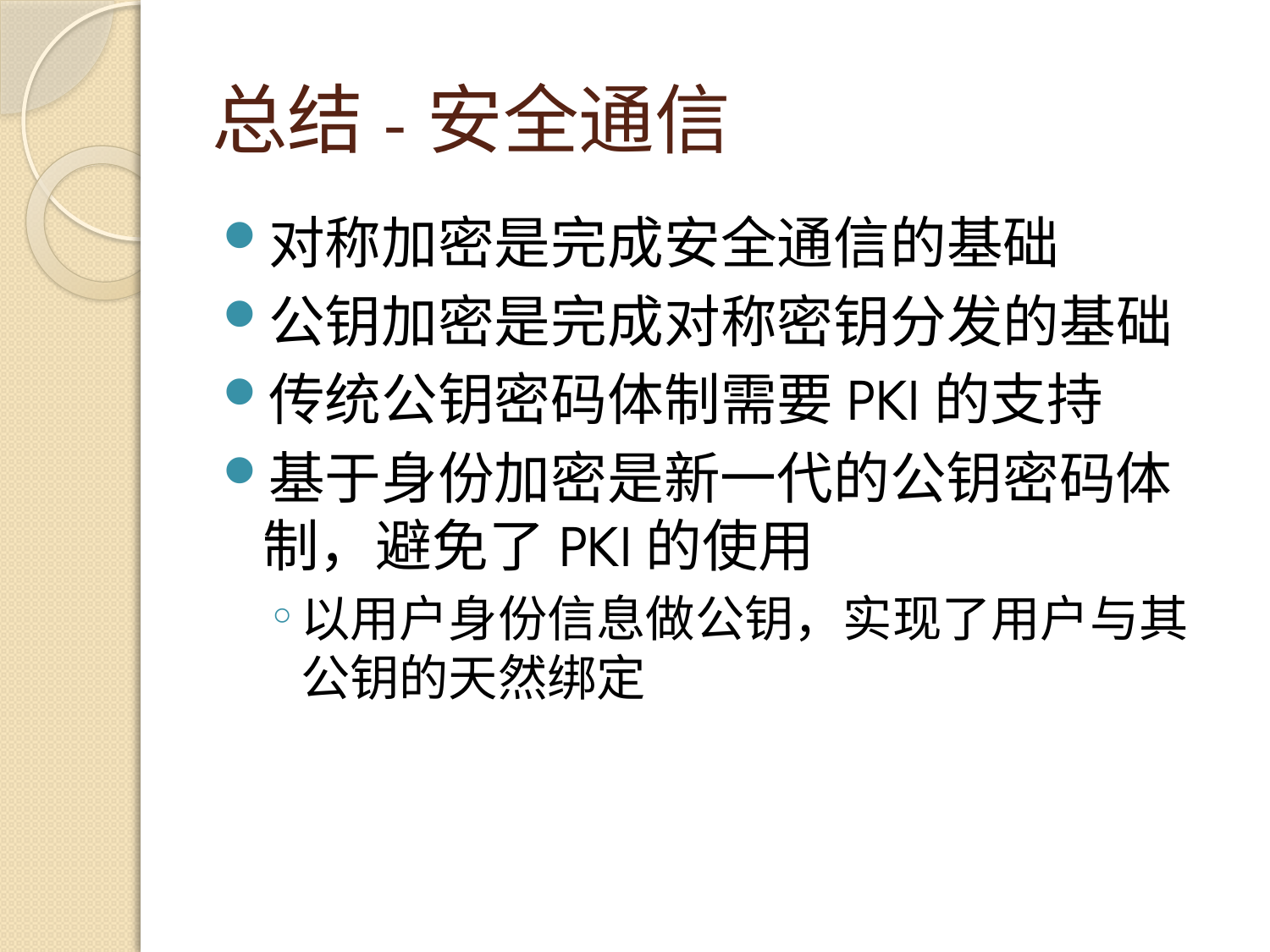

# 总结-安全通信
对称加密是完成安全通信的基础
公钥加密是完成对称密钥分发的基础
传统公钥密码体制需要PKI的支持
基于身份加密是新一代的公钥密码体制，避免了PKI的使用
以用户身份信息做公钥，实现了用户与其公钥的天然绑定